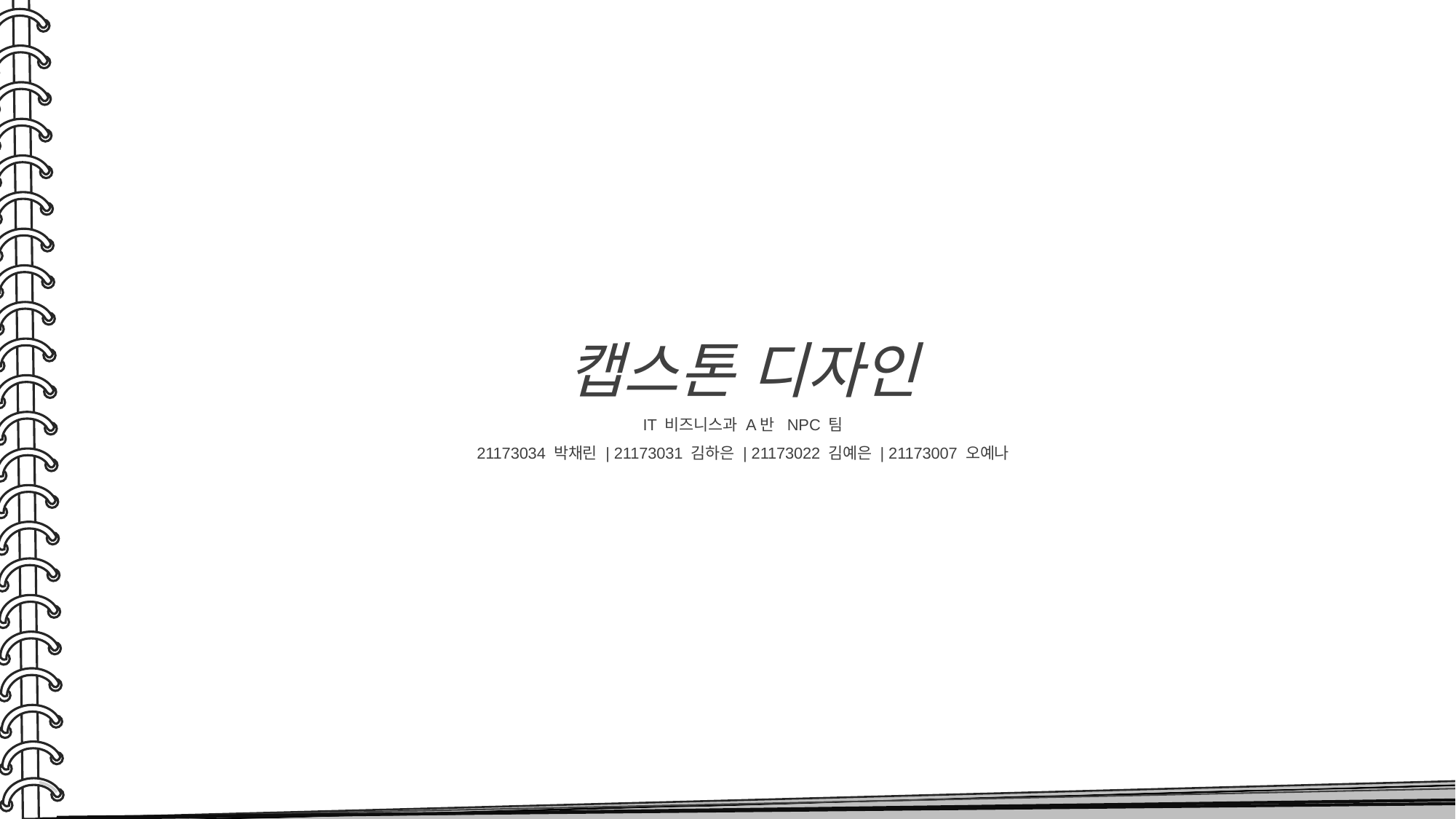

캡스톤 디자인
IT 비즈니스과 A반  NPC 팀
21173034 박채린 | 21173031 김하은 | 21173022 김예은 | 21173007 오예나